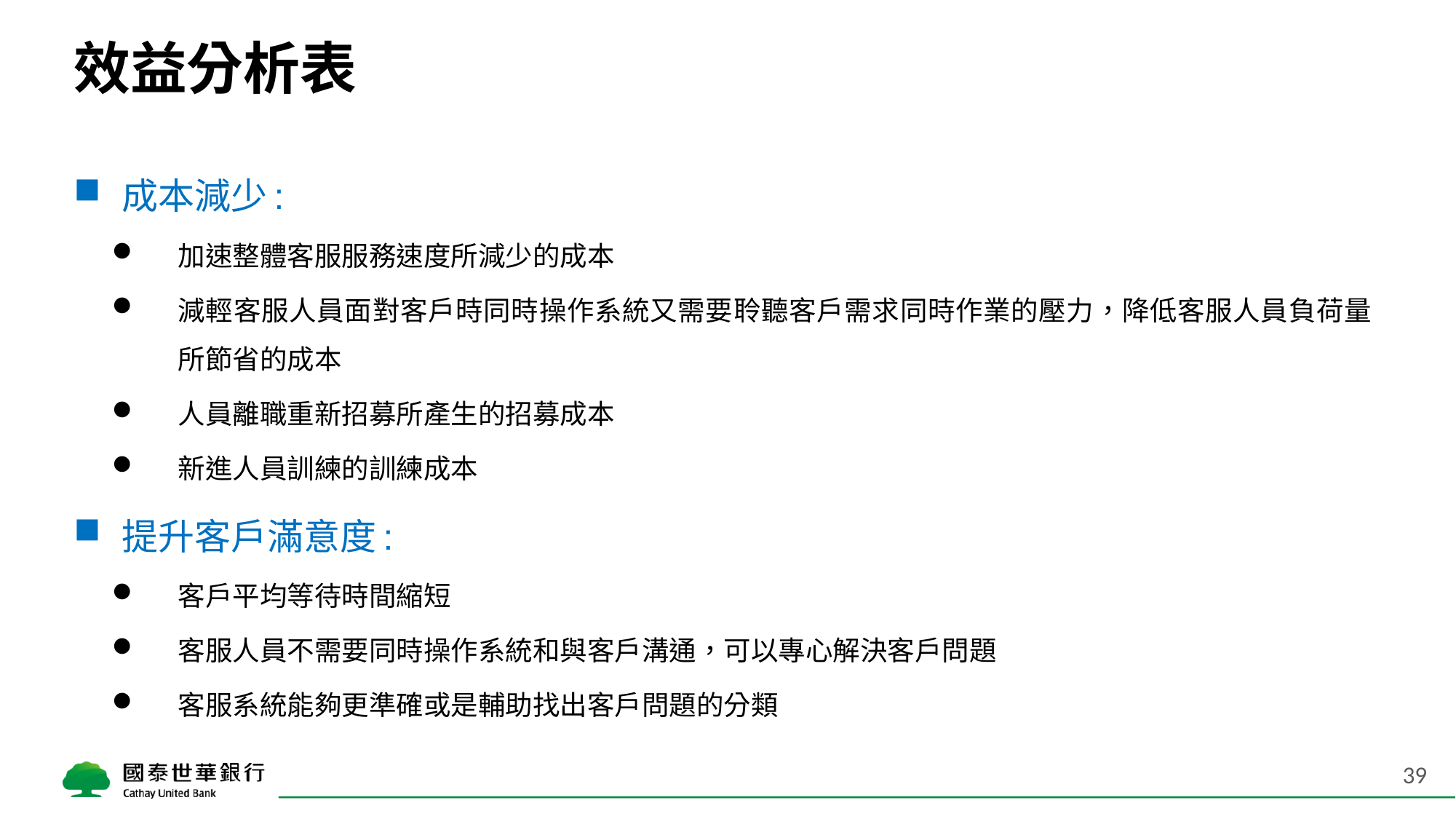

# 效益分析表
成本減少:
加速整體客服服務速度所減少的成本
減輕客服人員面對客戶時同時操作系統又需要聆聽客戶需求同時作業的壓力，降低客服人員負荷量所節省的成本
人員離職重新招募所產生的招募成本
新進人員訓練的訓練成本
提升客戶滿意度:
客戶平均等待時間縮短
客服人員不需要同時操作系統和與客戶溝通，可以專心解決客戶問題
客服系統能夠更準確或是輔助找出客戶問題的分類

39